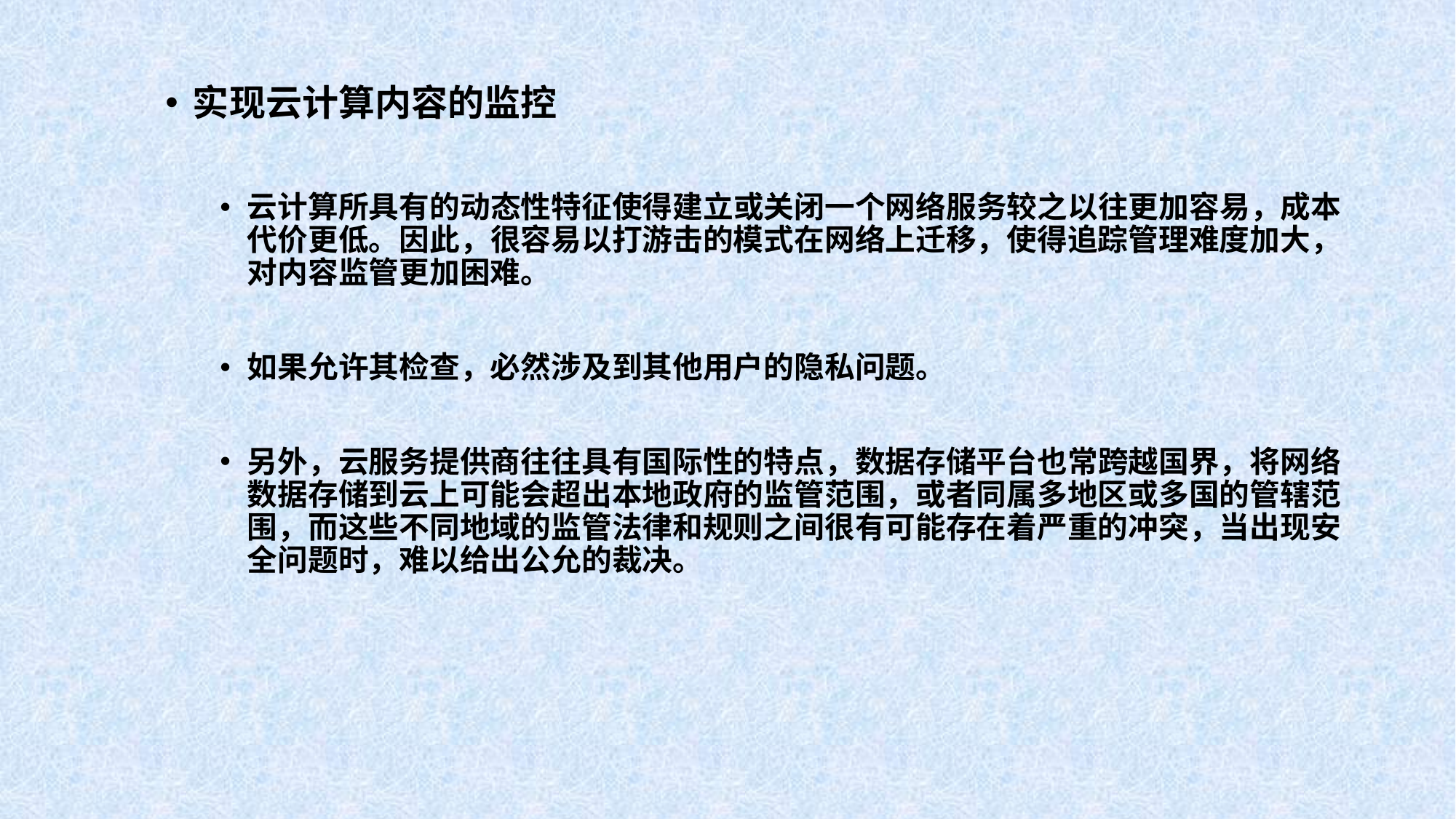

实现云计算内容的监控

云计算所具有的动态性特征使得建立或关闭一个网络服务较之以往更加容易，成本代价更低。因此，很容易以打游击的模式在网络上迁移，使得追踪管理难度加大，对内容监管更加困难。

如果允许其检查，必然涉及到其他用户的隐私问题。

另外，云服务提供商往往具有国际性的特点，数据存储平台也常跨越国界，将网络数据存储到云上可能会超出本地政府的监管范围，或者同属多地区或多国的管辖范围，而这些不同地域的监管法律和规则之间很有可能存在着严重的冲突，当出现安全问题时，难以给出公允的裁决。